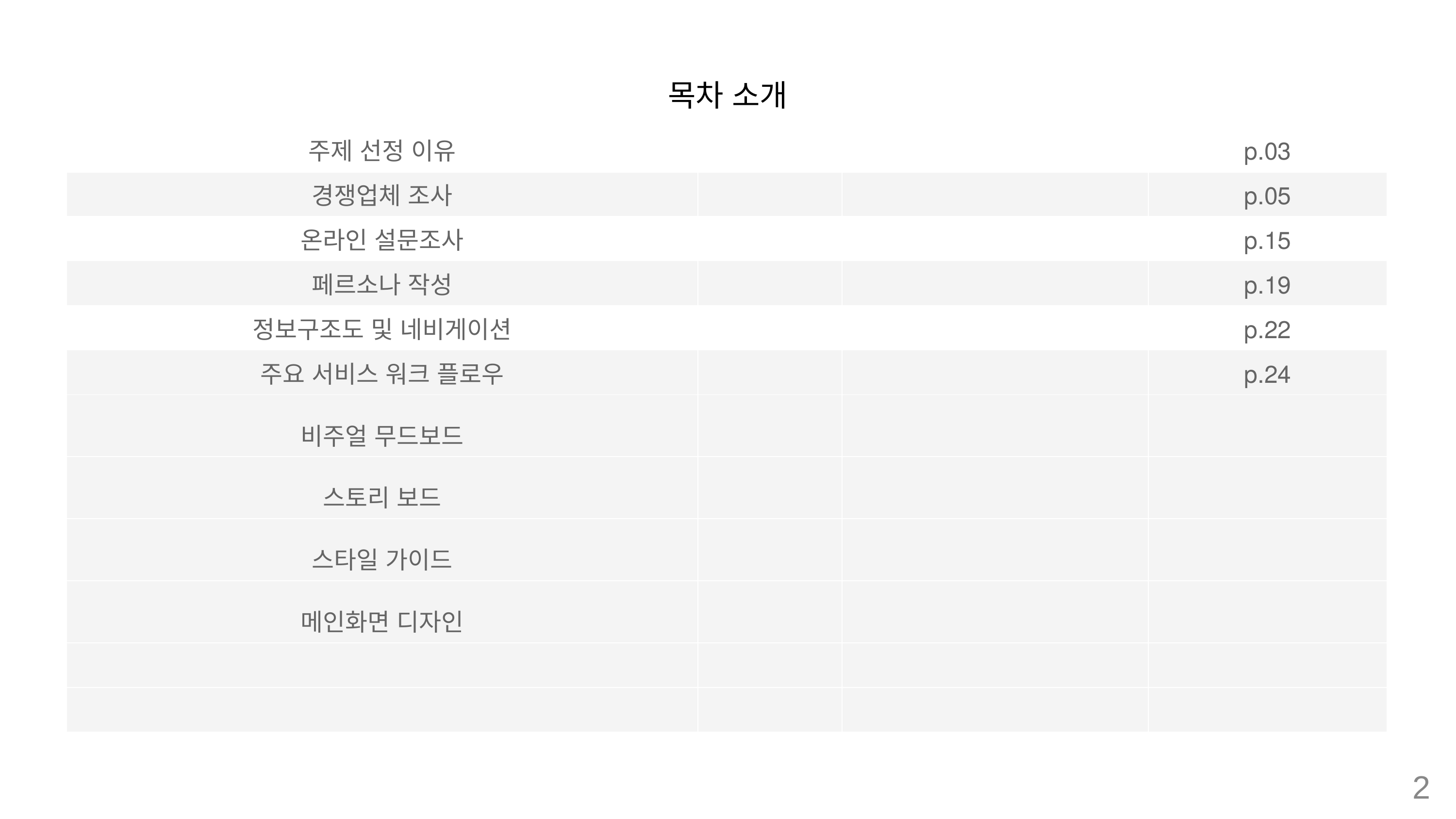

목차 소개
| 주제 선정 이유 |  |  | p.03 |
| --- | --- | --- | --- |
| 경쟁업체 조사 |  |  | p.05 |
| 온라인 설문조사 |  |  | p.15 |
| 페르소나 작성 |  |  | p.19 |
| 정보구조도 및 네비게이션 |  |  | p.22 |
| 주요 서비스 워크 플로우 |  |  | p.24 |
| 비주얼 무드보드 |  |  |  |
| 스토리 보드 |  |  |  |
| 스타일 가이드 |  |  |  |
| 메인화면 디자인 |  |  |  |
|  |  |  |  |
|  |  |  |  |
2